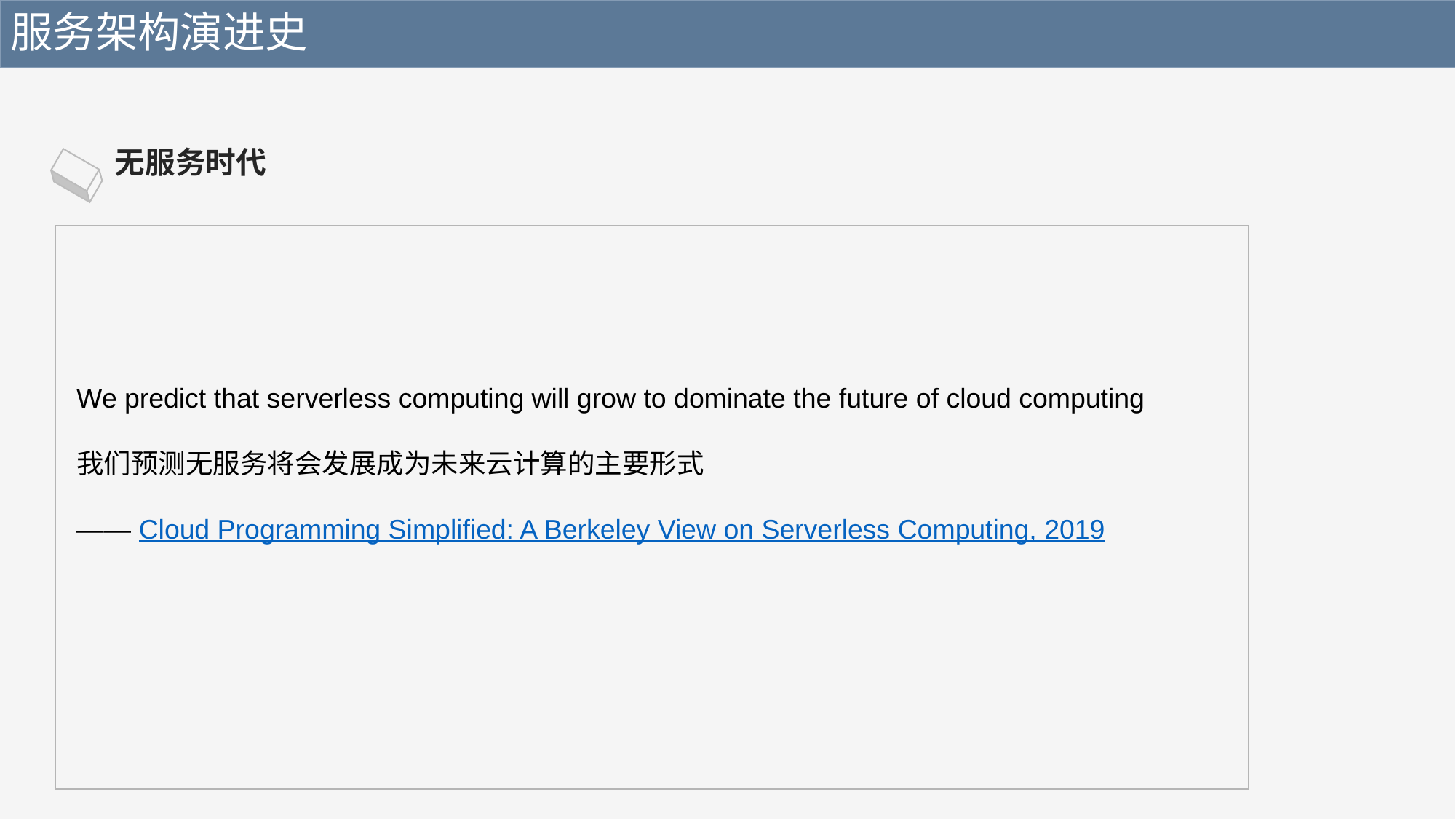

服务架构演进史
无服务时代

We predict that serverless computing will grow to dominate the future of cloud computing

我们预测无服务将会发展成为未来云计算的主要形式

—— Cloud Programming Simplified: A Berkeley View on Serverless Computing, 2019